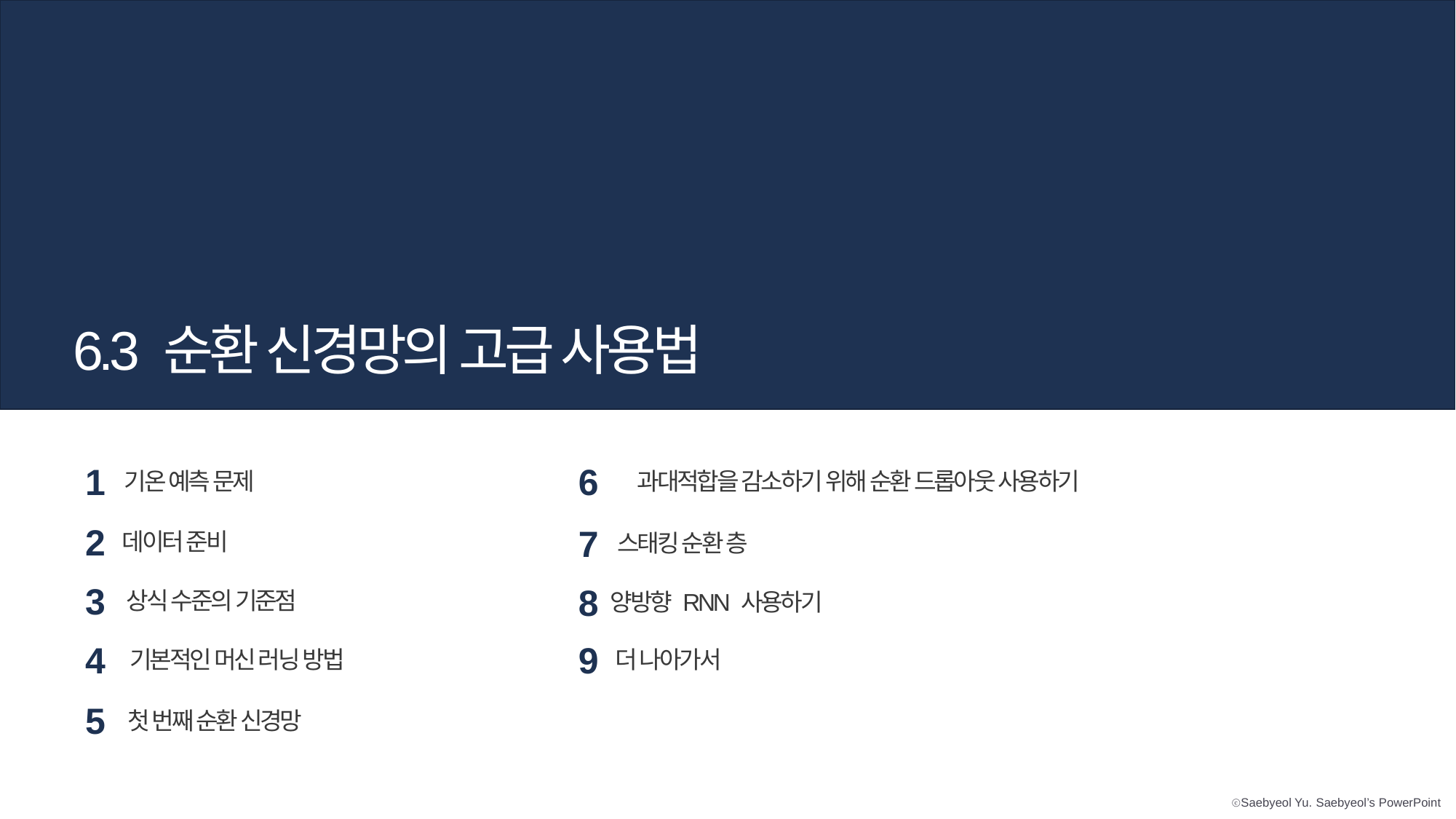

6.3 순환 신경망의 고급 사용법
1
기온 예측 문제
6
과대적합을 감소하기 위해 순환 드롭아웃 사용하기
2
데이터 준비
7
스태킹 순환 층
3
상식 수준의 기준점
8
양방향 RNN 사용하기
4
기본적인 머신 러닝 방법
9
더 나아가서
5
첫 번째 순환 신경망